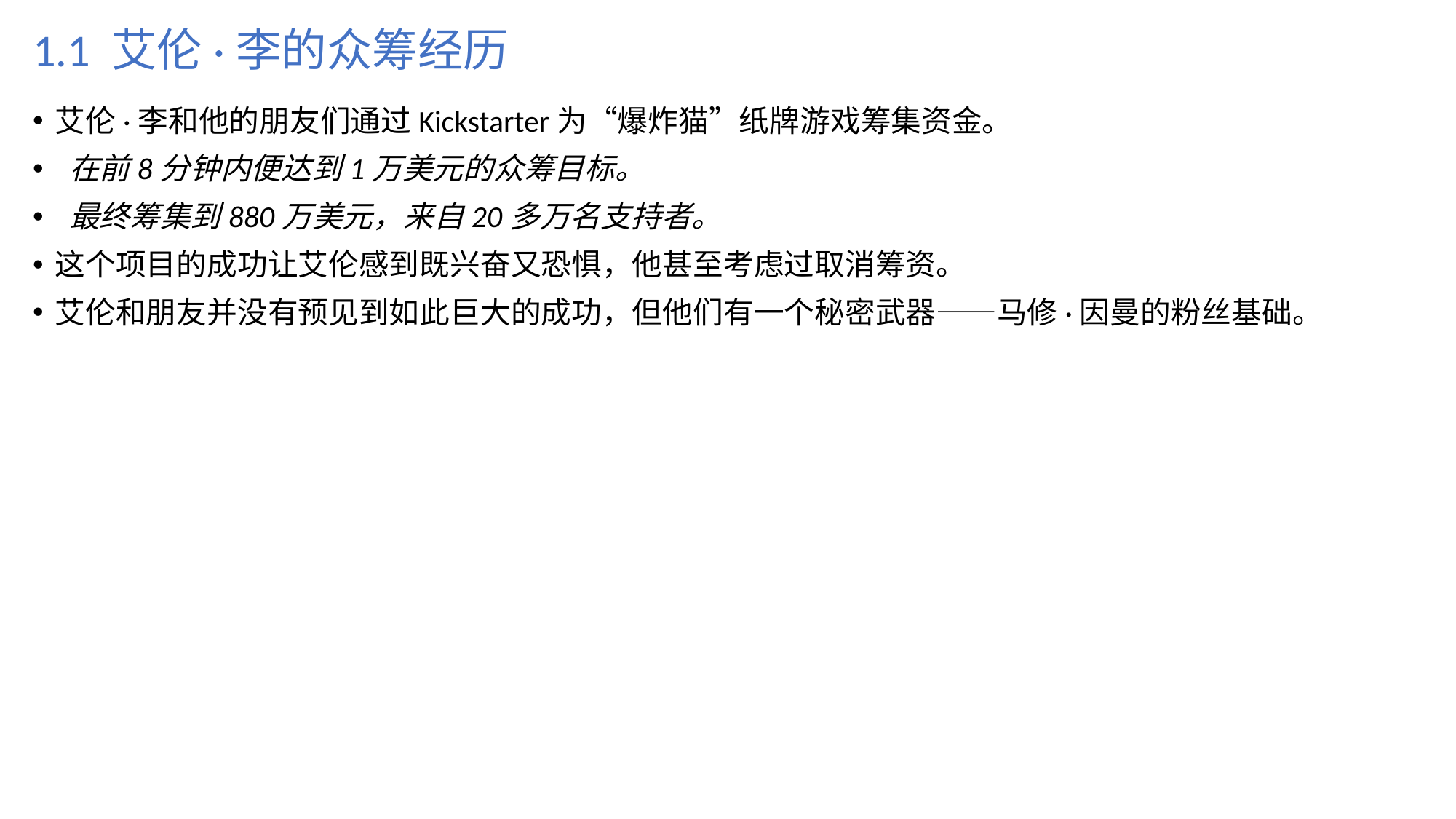

# 1.1 艾伦·李的众筹经历
艾伦·李和他的朋友们通过Kickstarter为“爆炸猫”纸牌游戏筹集资金。
 在前8分钟内便达到1万美元的众筹目标。
 最终筹集到880万美元，来自20多万名支持者。
这个项目的成功让艾伦感到既兴奋又恐惧，他甚至考虑过取消筹资。
艾伦和朋友并没有预见到如此巨大的成功，但他们有一个秘密武器——马修·因曼的粉丝基础。